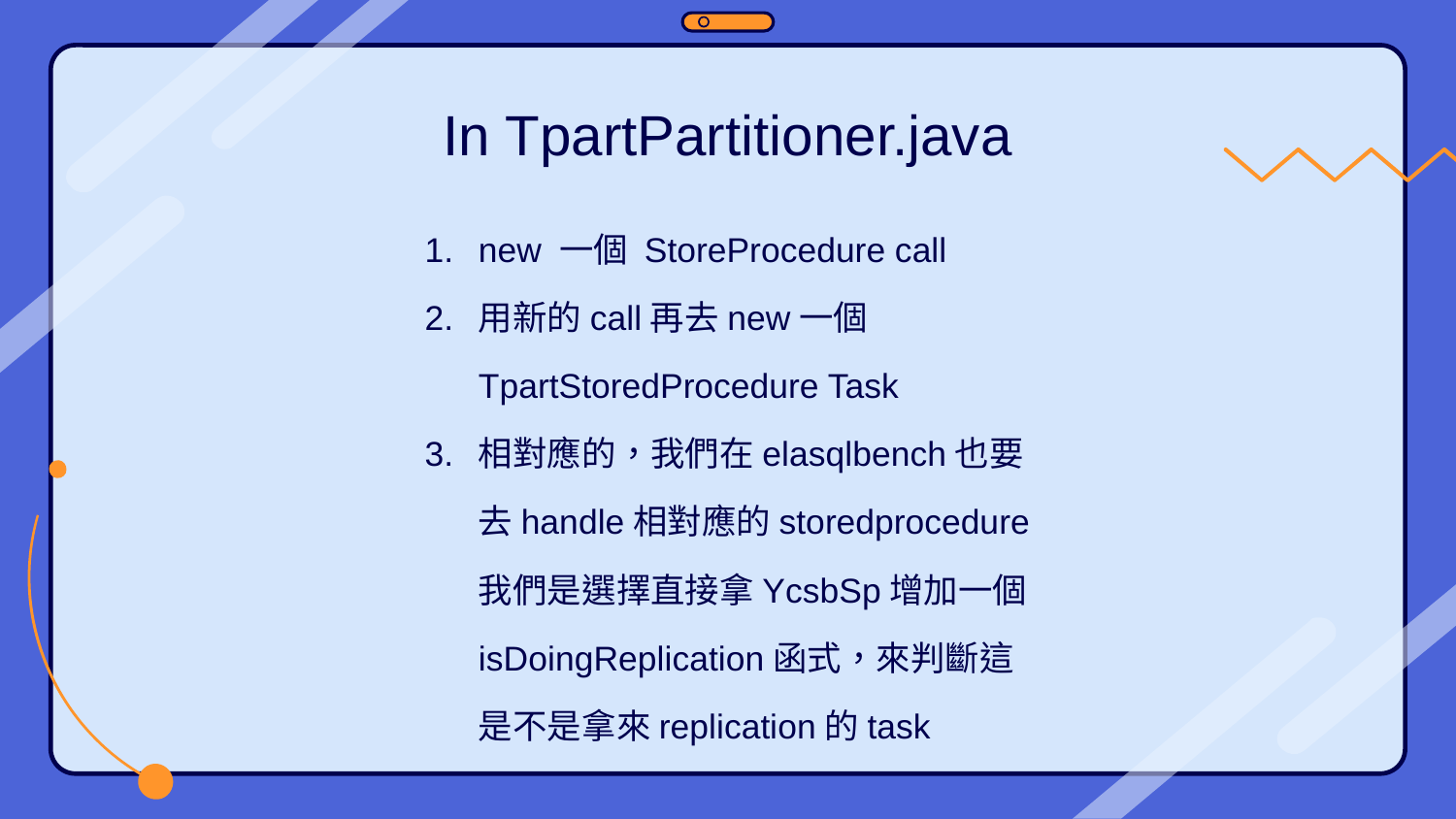

# In TpartPartitioner.java
new 一個 StoreProcedure call
用新的call再去new一個TpartStoredProcedure Task
相對應的，我們在elasqlbench也要去handle相對應的storedprocedure我們是選擇直接拿YcsbSp增加一個isDoingReplication函式，來判斷這是不是拿來replication的task